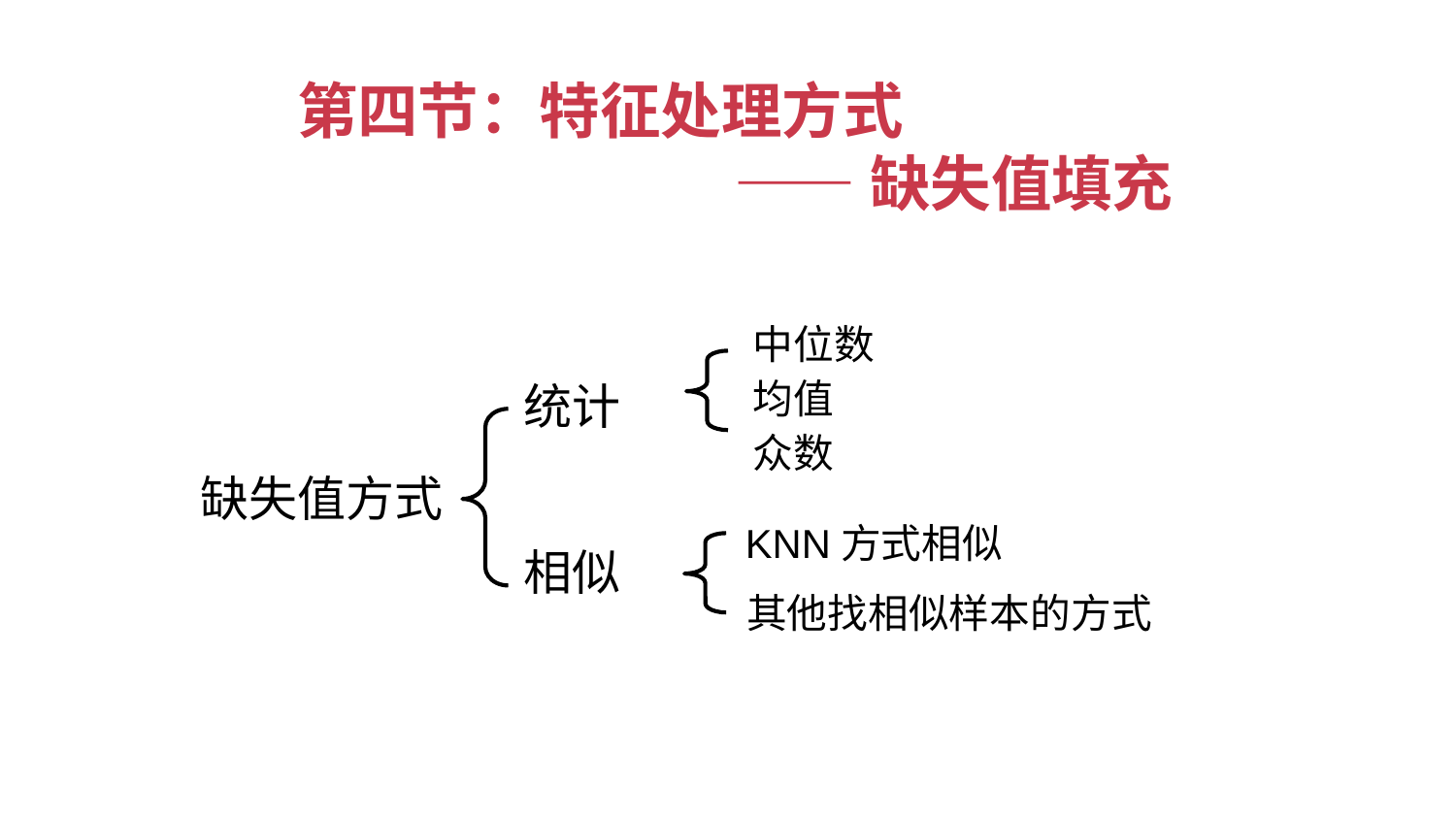

第四节：特征处理方式
——缺失值填充
中位数

均值
统计

众数
缺失值方式
KNN方式相似

相似
其他找相似样本的方式